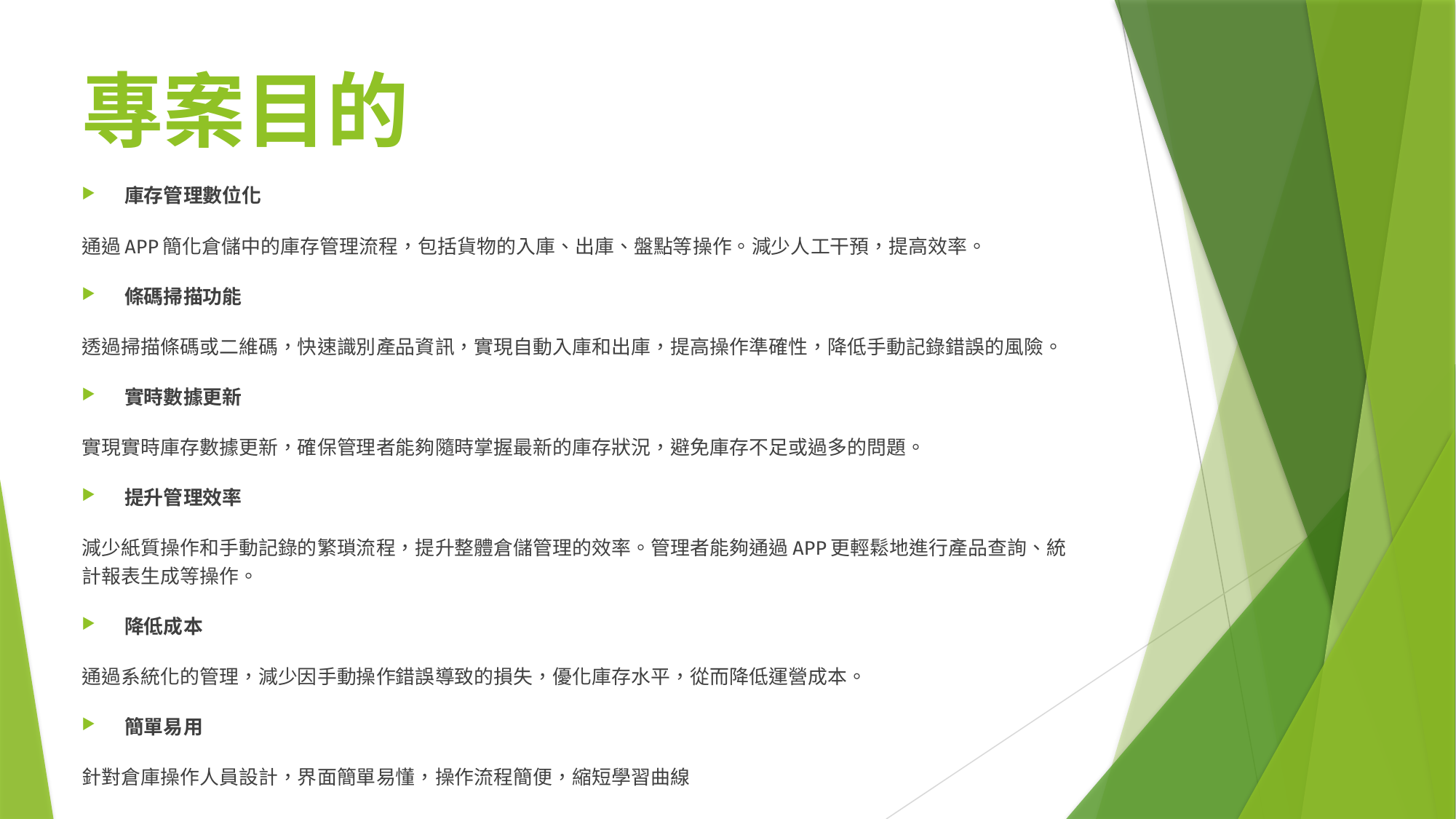

# 專案目的
庫存管理數位化
通過APP簡化倉儲中的庫存管理流程，包括貨物的入庫、出庫、盤點等操作。減少人工干預，提高效率。
條碼掃描功能
透過掃描條碼或二維碼，快速識別產品資訊，實現自動入庫和出庫，提高操作準確性，降低手動記錄錯誤的風險。
實時數據更新
實現實時庫存數據更新，確保管理者能夠隨時掌握最新的庫存狀況，避免庫存不足或過多的問題。
提升管理效率
減少紙質操作和手動記錄的繁瑣流程，提升整體倉儲管理的效率。管理者能夠通過APP更輕鬆地進行產品查詢、統計報表生成等操作。
降低成本
通過系統化的管理，減少因手動操作錯誤導致的損失，優化庫存水平，從而降低運營成本。
簡單易用
針對倉庫操作人員設計，界面簡單易懂，操作流程簡便，縮短學習曲線